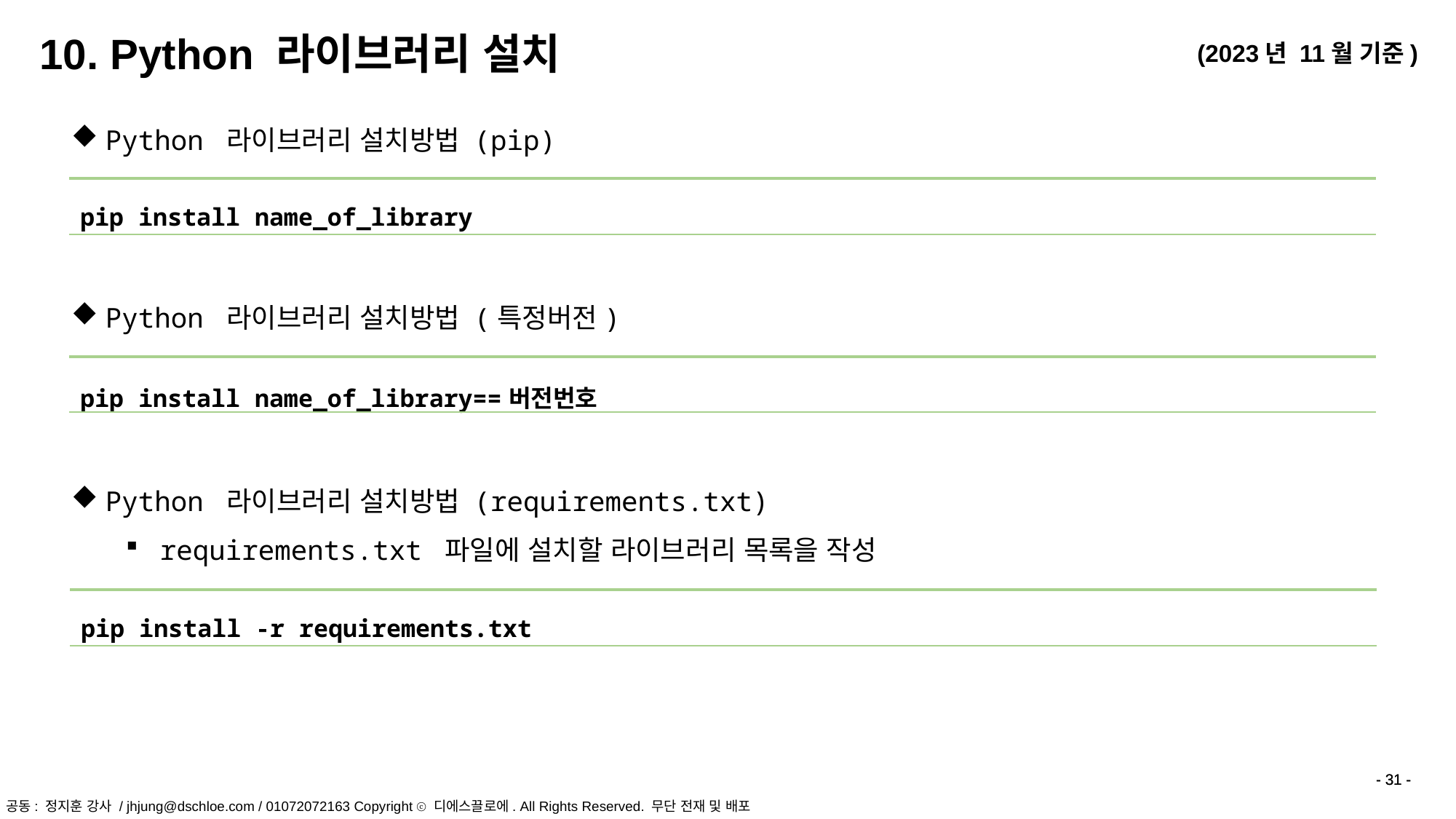

10. Python 라이브러리 설치
Python 라이브러리 설치방법 (pip)
| pip install name\_of\_library |
| --- |
Python 라이브러리 설치방법 (특정버전)
| pip install name\_of\_library==버전번호 |
| --- |
Python 라이브러리 설치방법 (requirements.txt)
requirements.txt 파일에 설치할 라이브러리 목록을 작성
| pip install -r requirements.txt |
| --- |
- 31 -